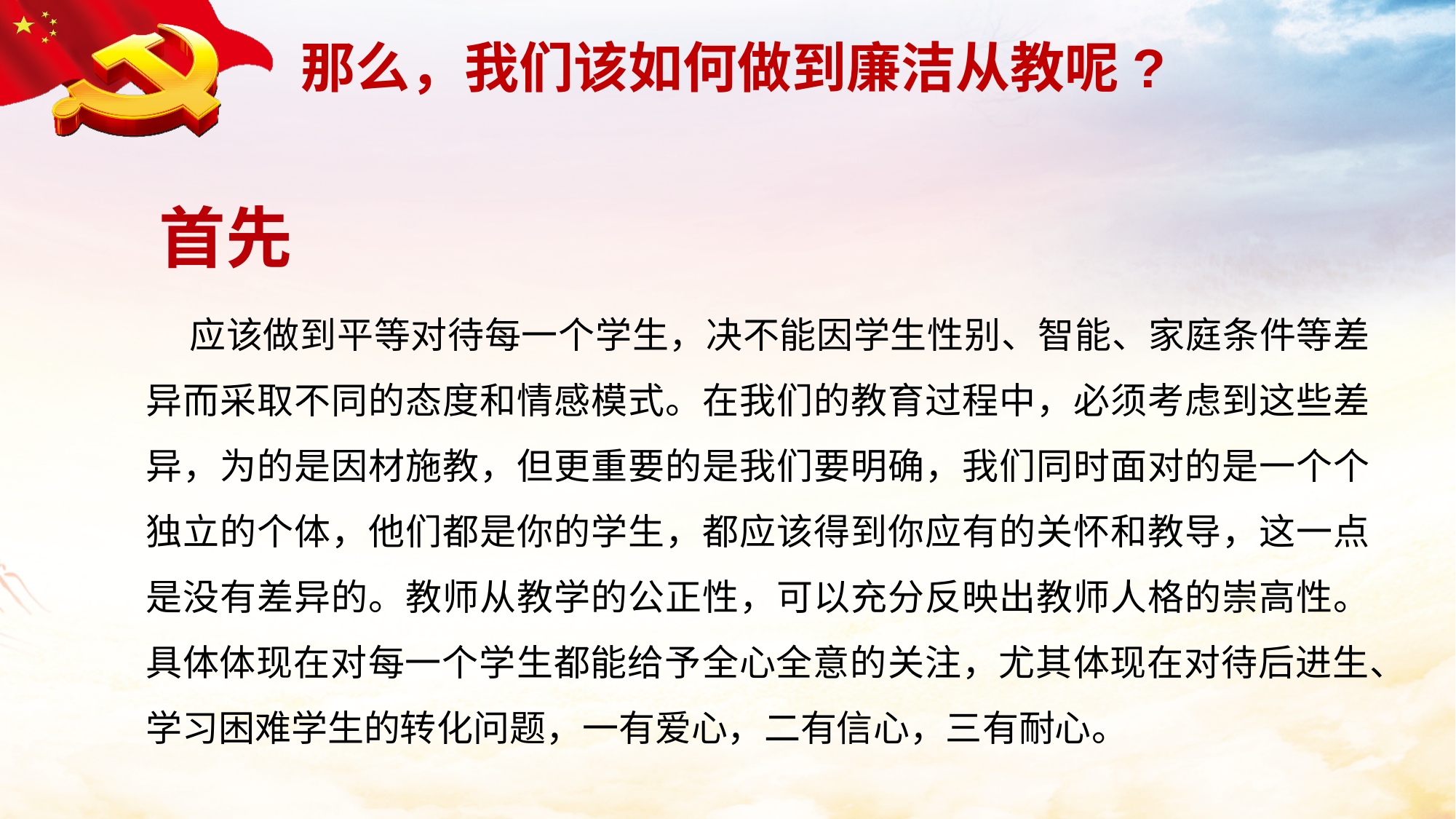

那么，我们该如何做到廉洁从教呢?
首先
    应该做到平等对待每一个学生，决不能因学生性别、智能、家庭条件等差异而采取不同的态度和情感模式。在我们的教育过程中，必须考虑到这些差异，为的是因材施教，但更重要的是我们要明确，我们同时面对的是一个个独立的个体，他们都是你的学生，都应该得到你应有的关怀和教导，这一点是没有差异的。教师从教学的公正性，可以充分反映出教师人格的崇高性。具体体现在对每一个学生都能给予全心全意的关注，尤其体现在对待后进生、学习困难学生的转化问题，一有爱心，二有信心，三有耐心。